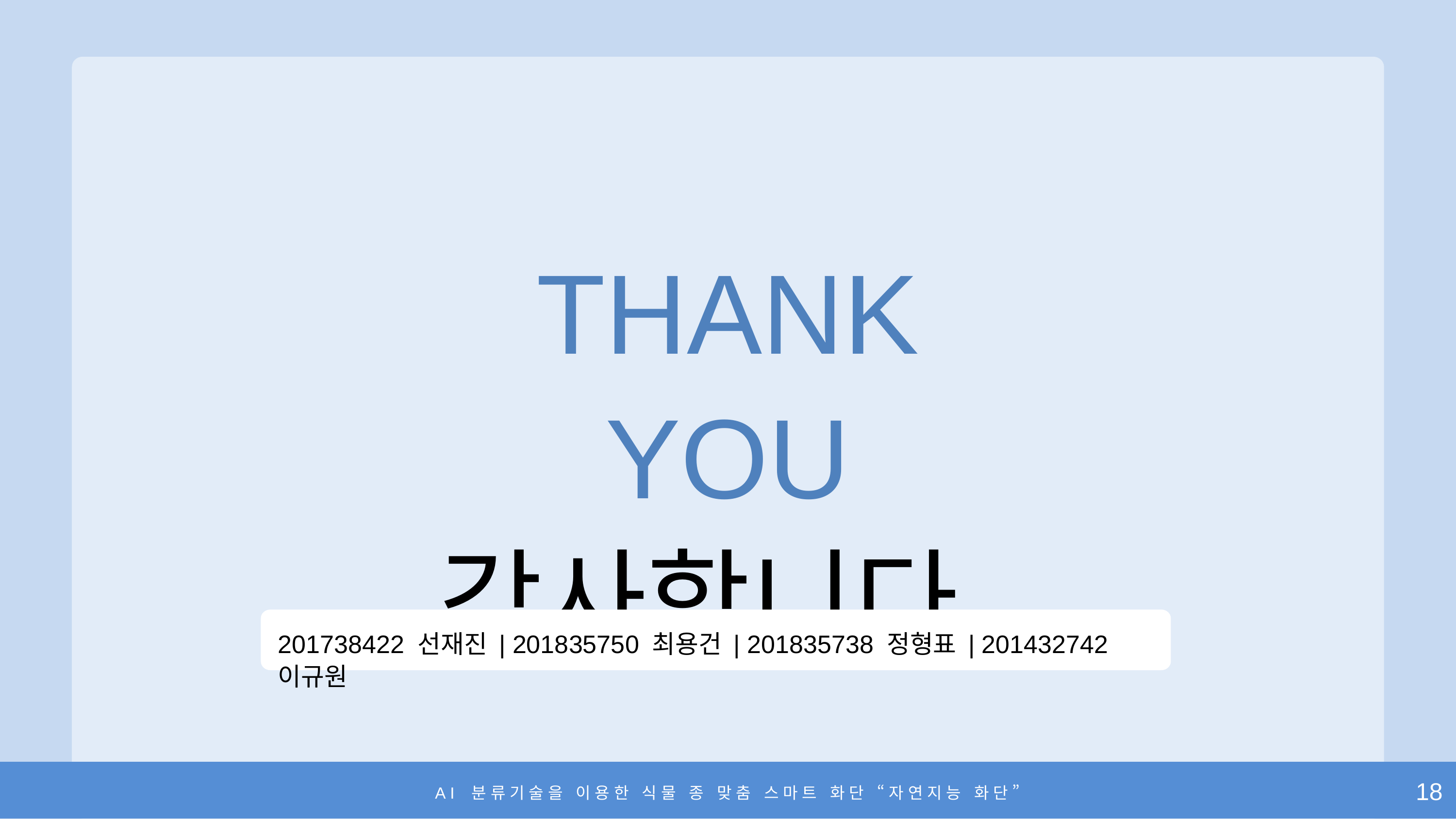

THANK YOU
감사합니다.

201738422 선재진 | 201835750 최용건 | 201835738 정형표 | 201432742 이규원